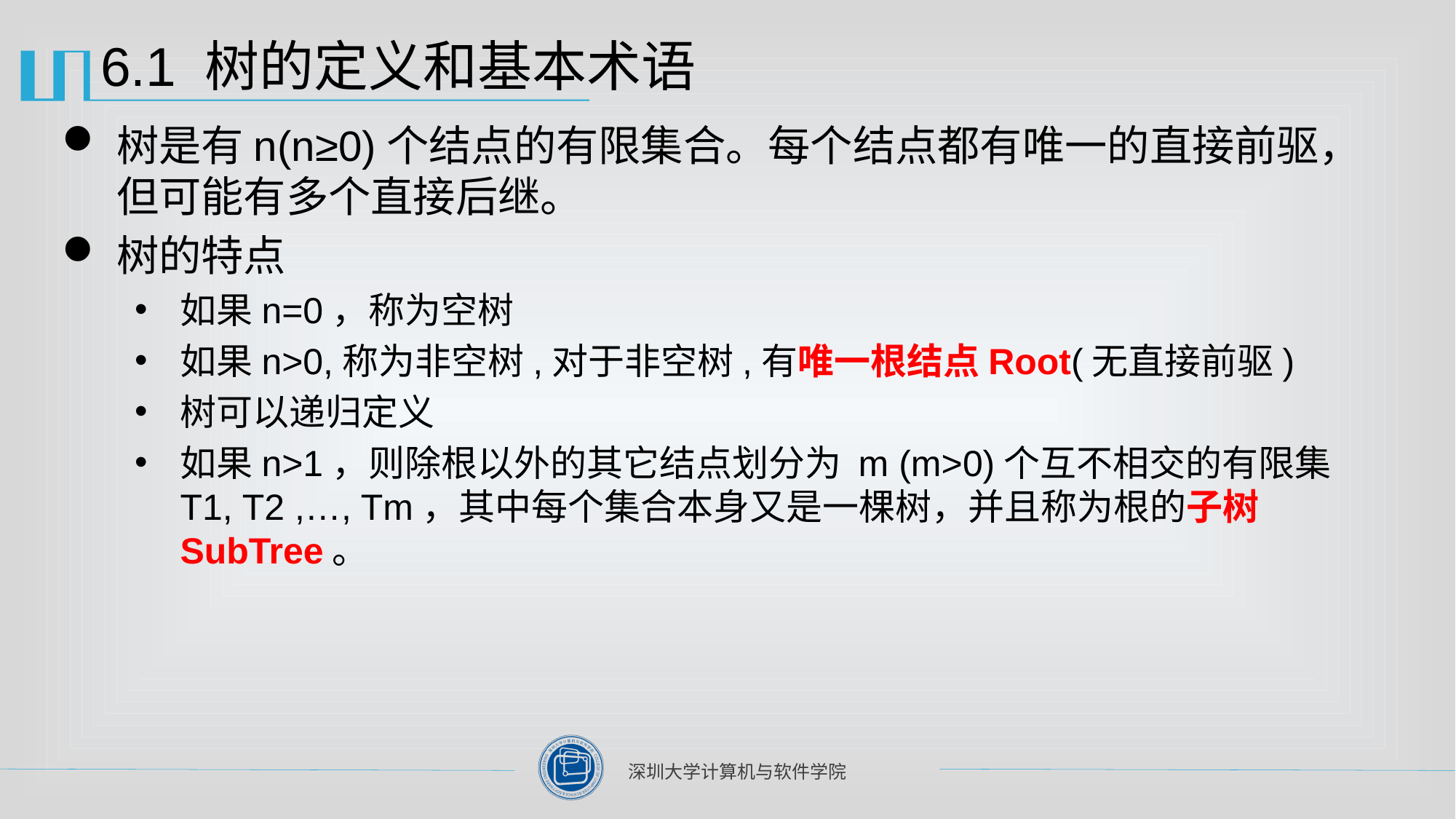

# 6.1 树的定义和基本术语
树是有n(n≥0)个结点的有限集合。每个结点都有唯一的直接前驱，但可能有多个直接后继。
树的特点
如果n=0，称为空树
如果n>0,称为非空树,对于非空树,有唯一根结点Root(无直接前驱)
树可以递归定义
如果n>1，则除根以外的其它结点划分为 m (m>0)个互不相交的有限集 T1, T2 ,…, Tm，其中每个集合本身又是一棵树，并且称为根的子树SubTree。

4